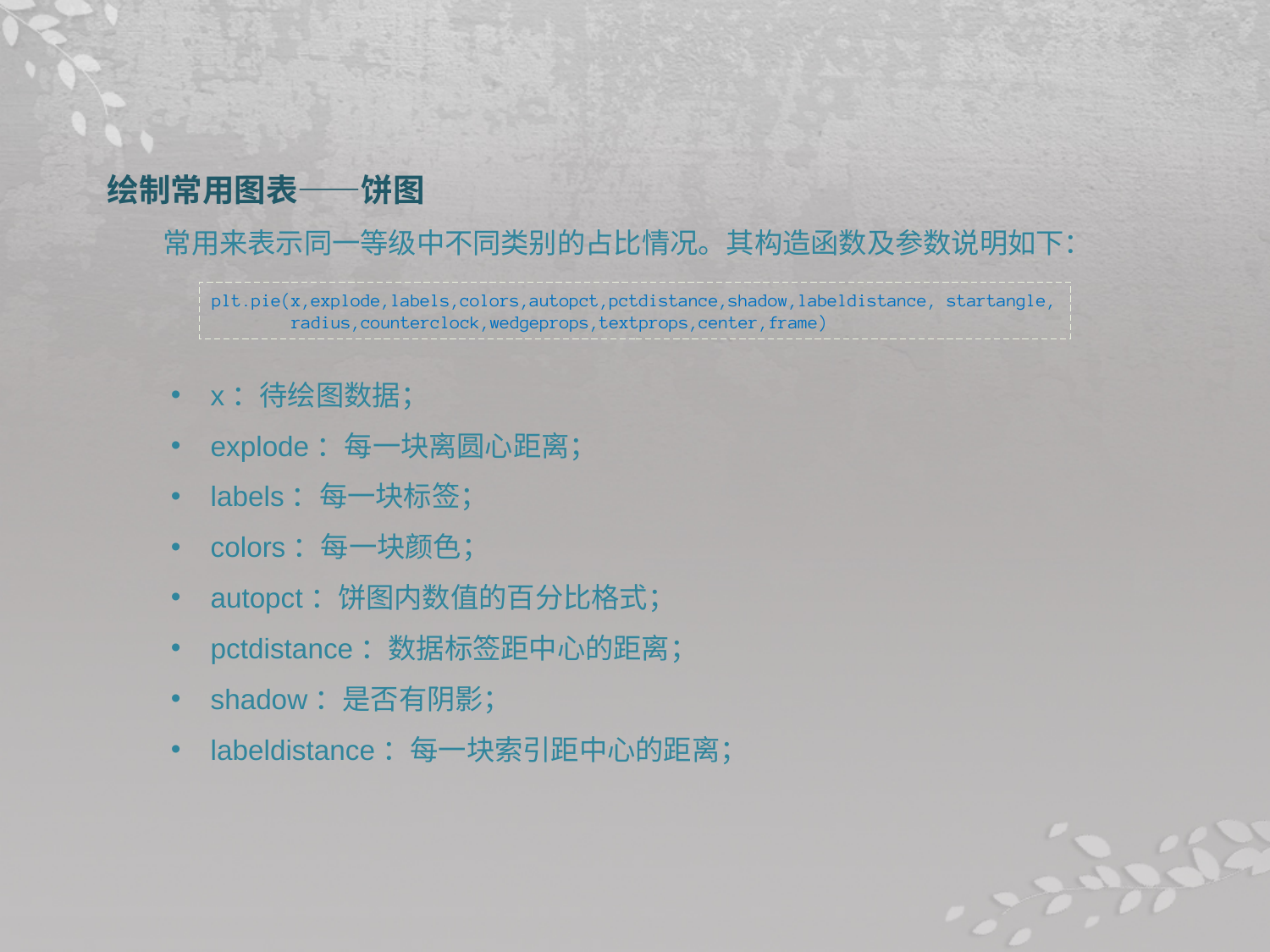

绘制常用图表——饼图
常用来表示同一等级中不同类别的占比情况。其构造函数及参数说明如下：

x：待绘图数据；
explode：每一块离圆心距离；
labels：每一块标签；
colors：每一块颜色；
autopct：饼图内数值的百分比格式；
pctdistance：数据标签距中心的距离；
shadow：是否有阴影；
labeldistance：每一块索引距中心的距离；
plt.pie(x,explode,labels,colors,autopct,pctdistance,shadow,labeldistance, startangle,
        radius,counterclock,wedgeprops,textprops,center,frame)